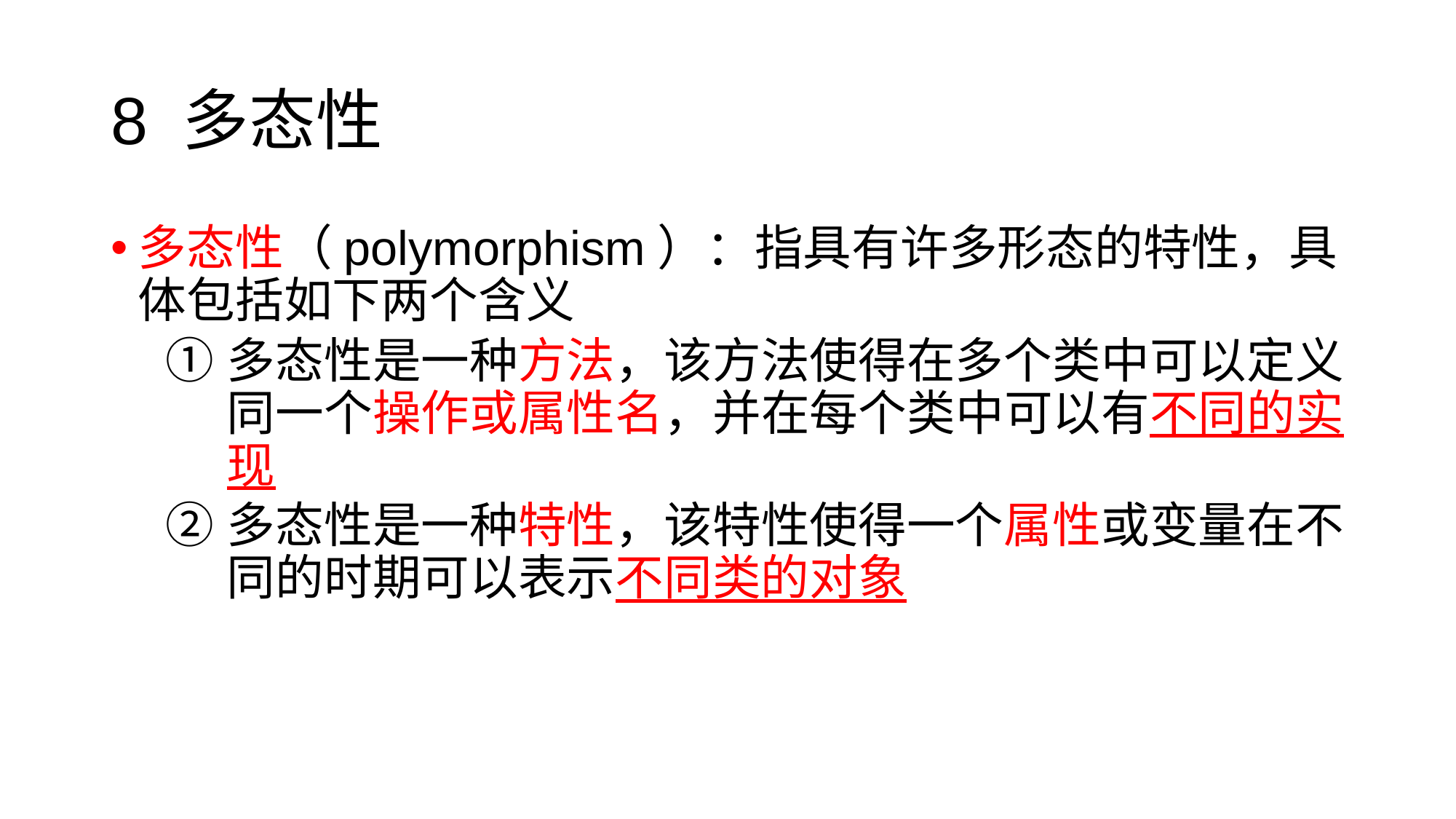

# 8 多态性
多态性（polymorphism）：指具有许多形态的特性，具体包括如下两个含义
多态性是一种方法，该方法使得在多个类中可以定义同一个操作或属性名，并在每个类中可以有不同的实现
多态性是一种特性，该特性使得一个属性或变量在不同的时期可以表示不同类的对象